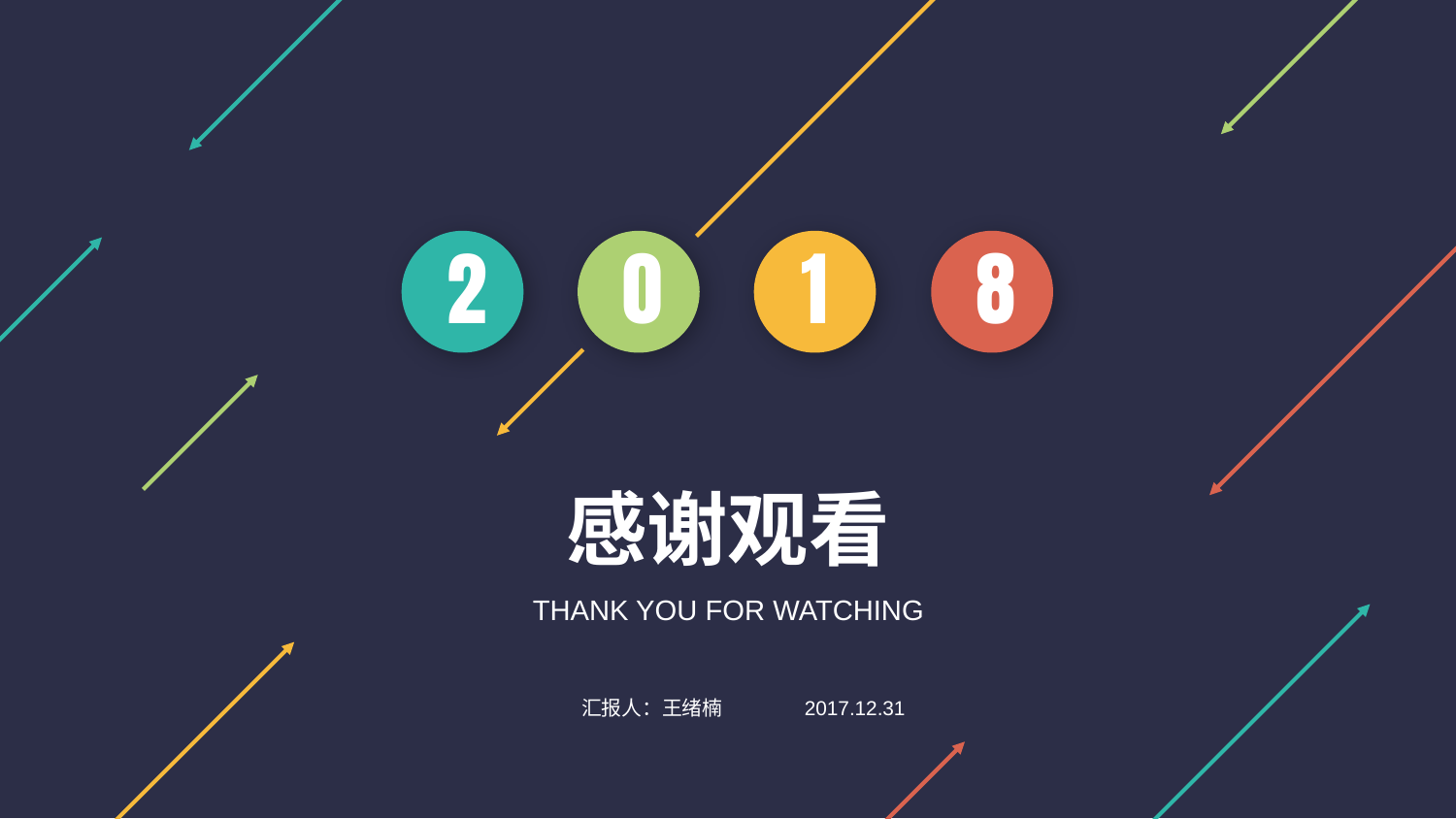

2
0
1
8
感谢观看
THANK YOU FOR WATCHING
汇报人：王绪楠
2017.12.31